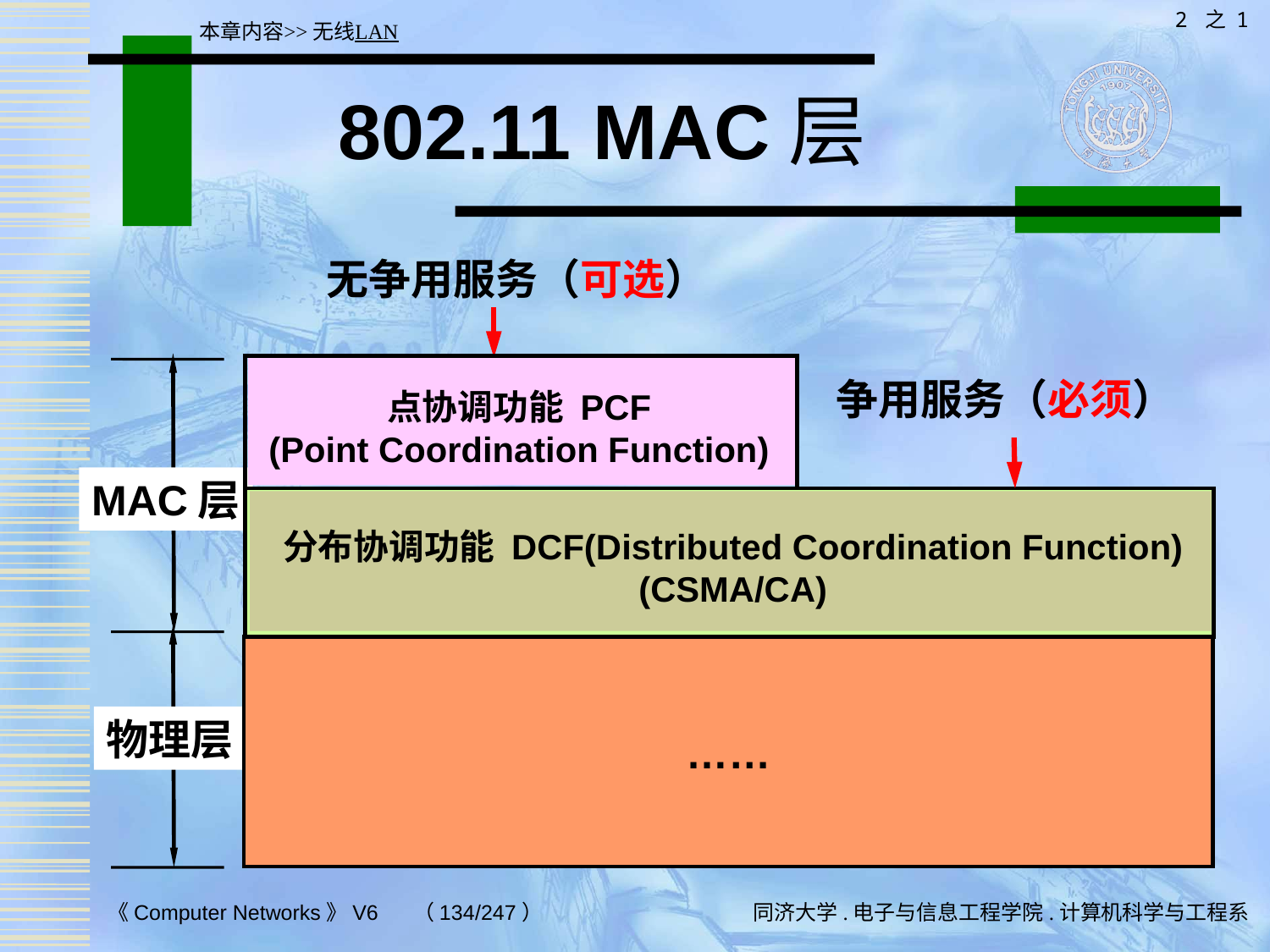

2 之 1
本章内容>>无线LAN
# 802.11 MAC层
无争用服务（可选）

争用服务（必须）
点协调功能 PCF
(Point Coordination Function)

MAC层

分布协调功能 DCF(Distributed Coordination Function)
(CSMA/CA)

……
物理层